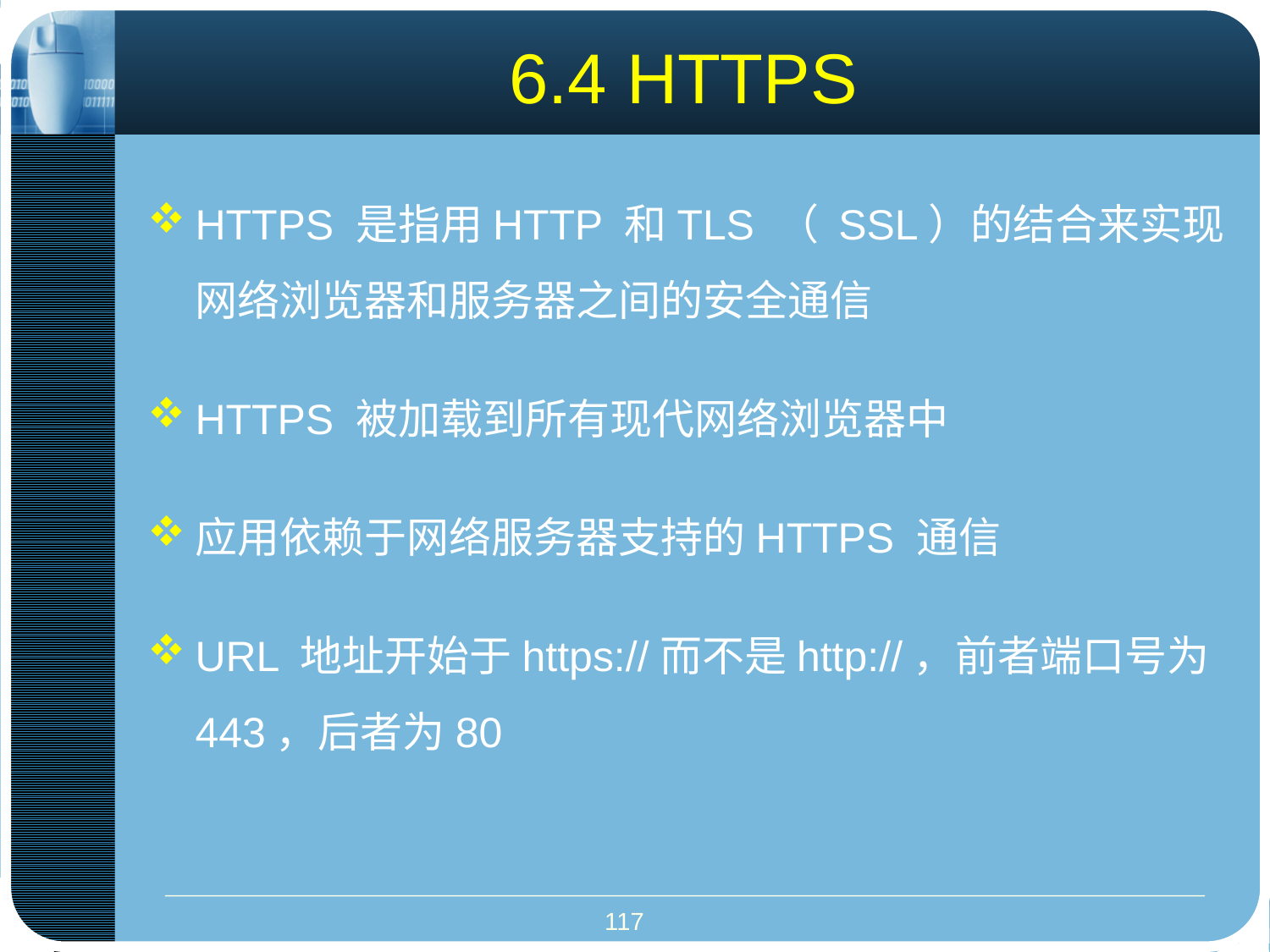

# 6.4 HTTPS
HTTPS 是指用HTTP 和TLS （ SSL）的结合来实现网络浏览器和服务器之间的安全通信
HTTPS 被加载到所有现代网络浏览器中
应用依赖于网络服务器支持的HTTPS 通信
URL 地址开始于https://而不是http://，前者端口号为443，后者为80

117